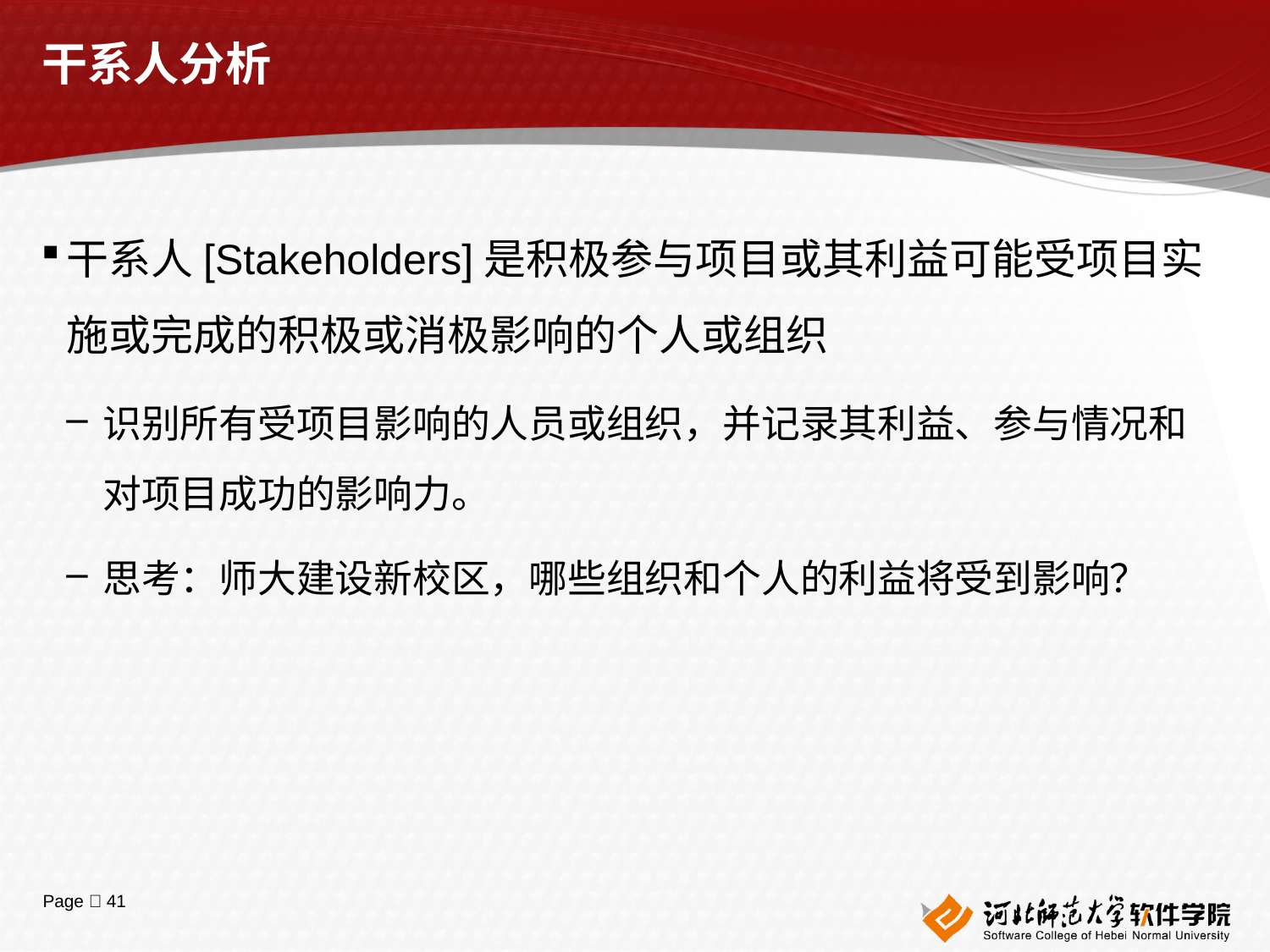

# 干系人分析
干系人[Stakeholders]是积极参与项目或其利益可能受项目实施或完成的积极或消极影响的个人或组织
识别所有受项目影响的人员或组织，并记录其利益、参与情况和对项目成功的影响力。
思考：师大建设新校区，哪些组织和个人的利益将受到影响？